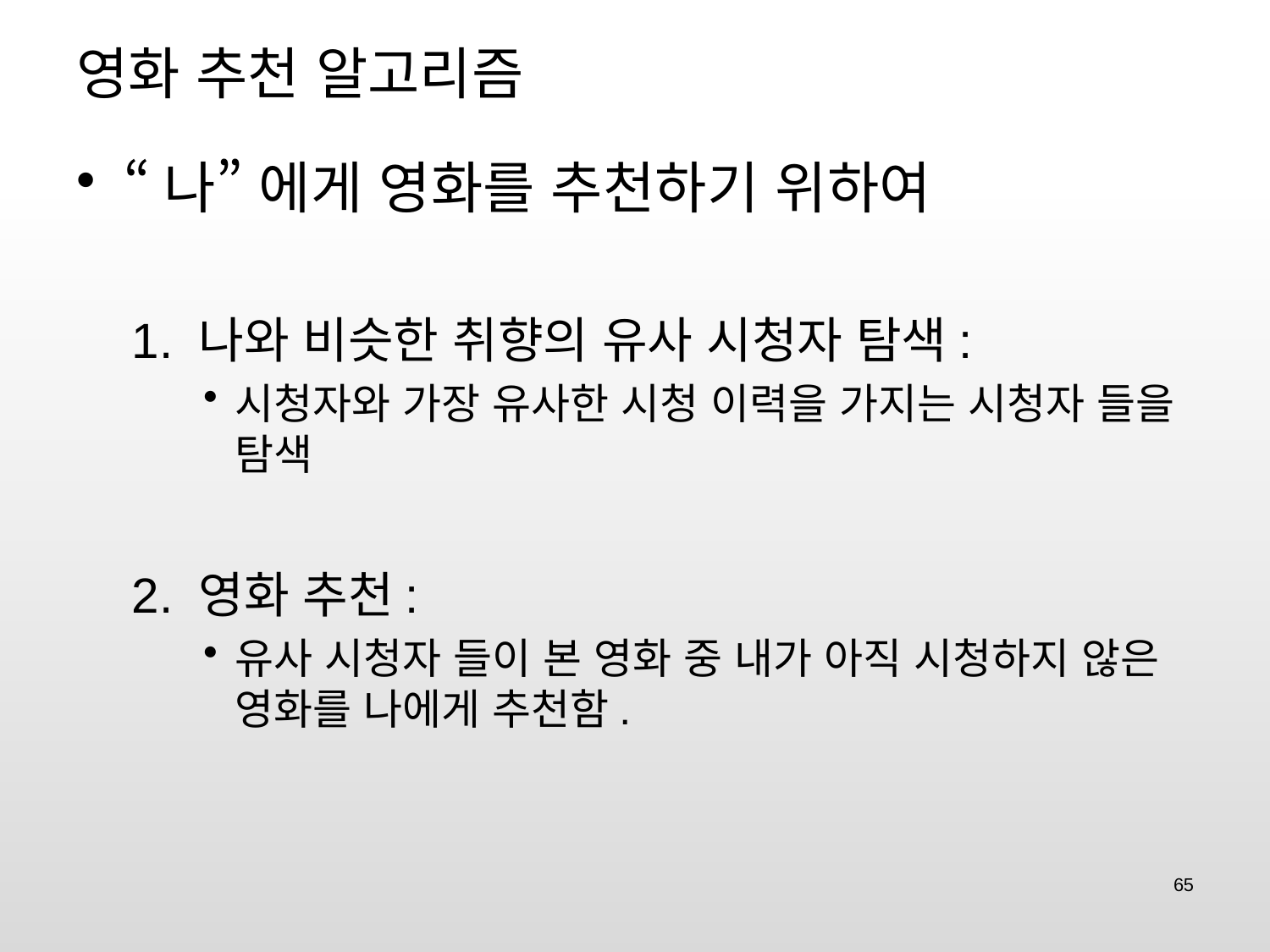

# 영화 추천 알고리즘
“나” 에게 영화를 추천하기 위하여

1. 나와 비슷한 취향의 유사 시청자 탐색:
시청자와 가장 유사한 시청 이력을 가지는 시청자 들을 탐색

2. 영화 추천:
유사 시청자 들이 본 영화 중 내가 아직 시청하지 않은 영화를 나에게 추천함.
65